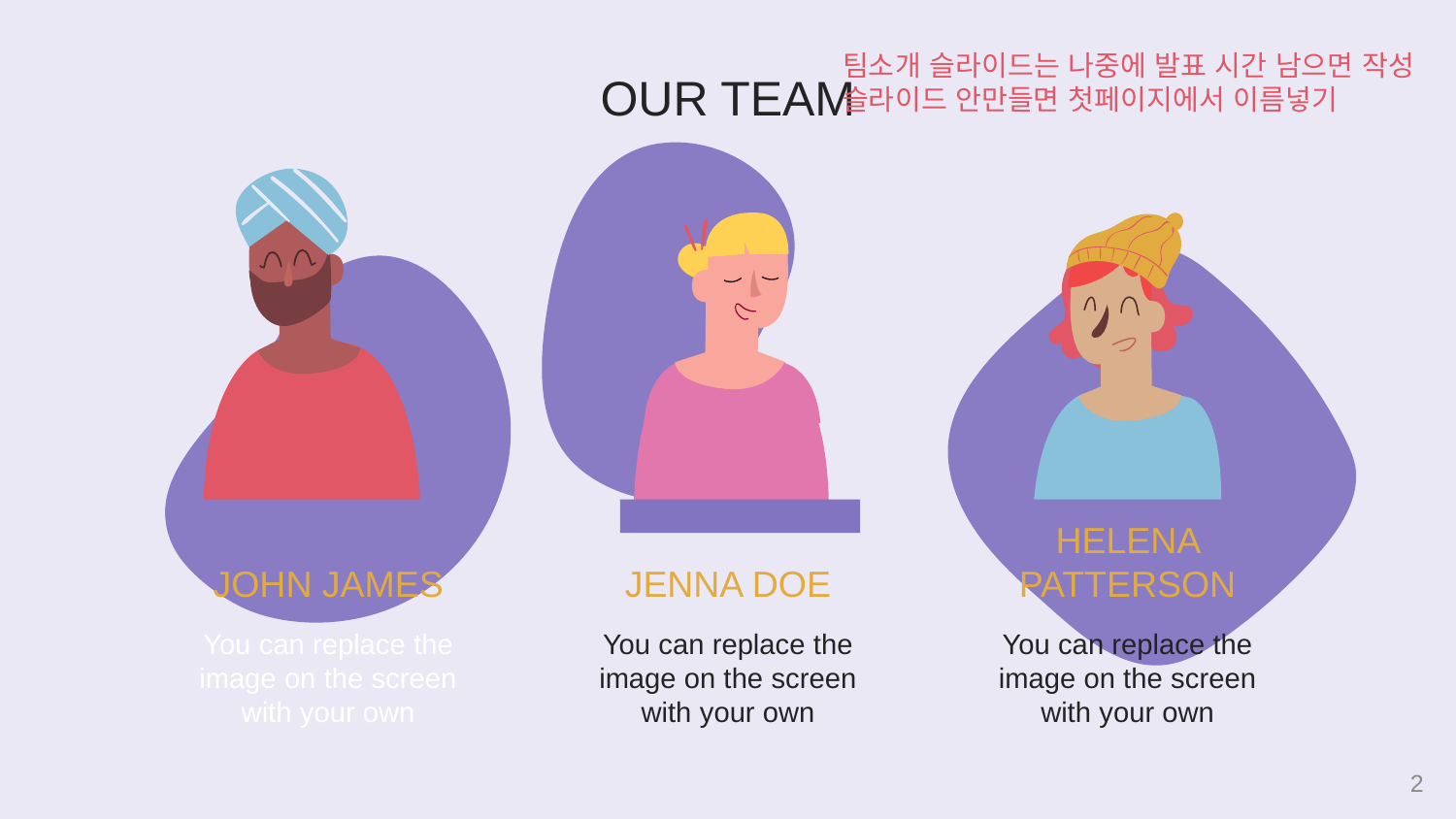

팀소개 슬라이드는 나중에 발표 시간 남으면 작성
슬라이드 안만들면 첫페이지에서 이름넣기
# OUR TEAM

JOHN JAMES
JENNA DOE
HELENA PATTERSON
You can replace the image on the screen with your own

You can replace the image on the screen with your own
You can replace the image on the screen with your own
2